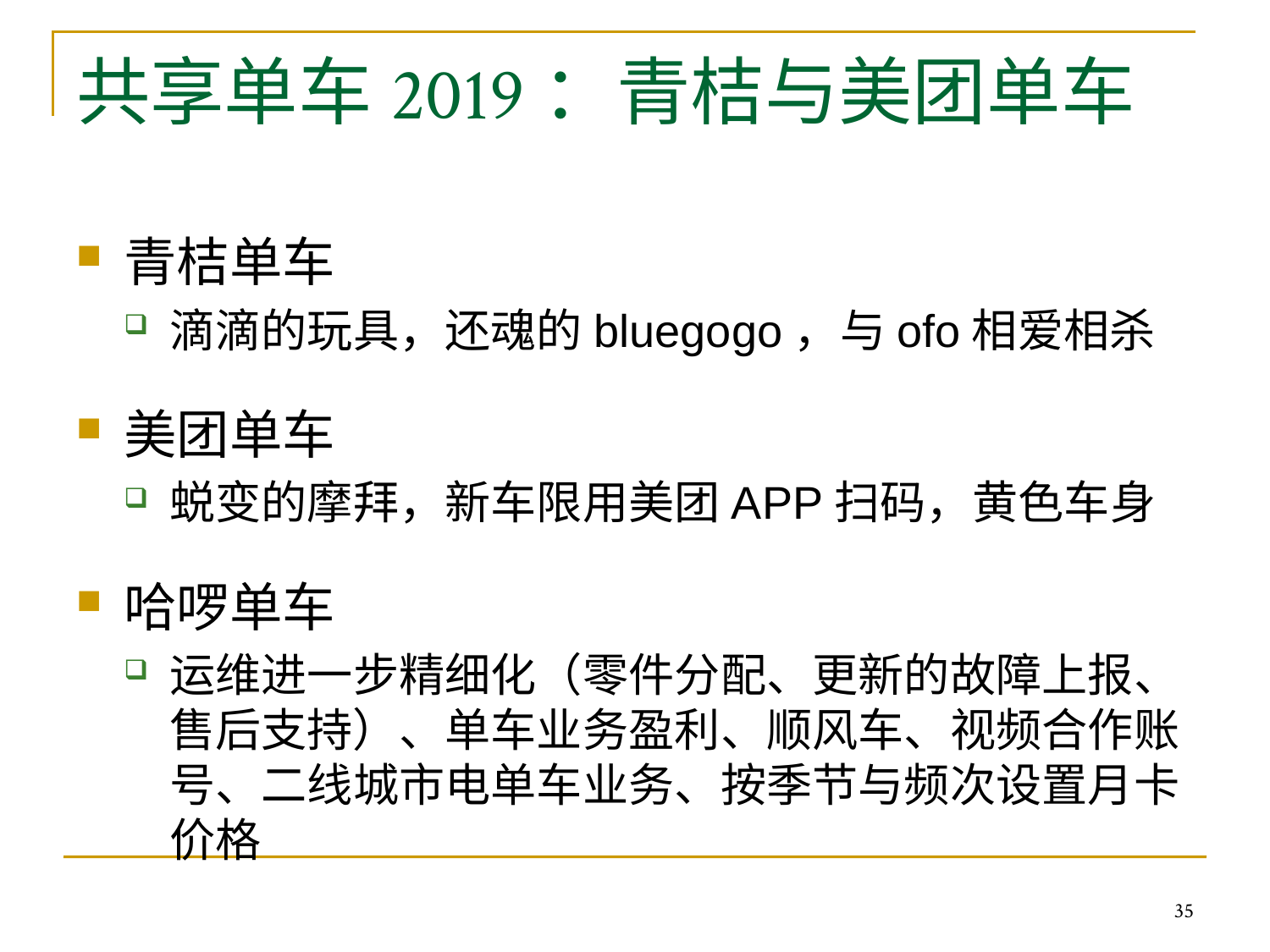

# 共享单车2019：青桔与美团单车
青桔单车
滴滴的玩具，还魂的bluegogo，与ofo相爱相杀

美团单车
蜕变的摩拜，新车限用美团APP扫码，黄色车身

哈啰单车
运维进一步精细化（零件分配、更新的故障上报、售后支持）、单车业务盈利、顺风车、视频合作账号、二线城市电单车业务、按季节与频次设置月卡价格
35